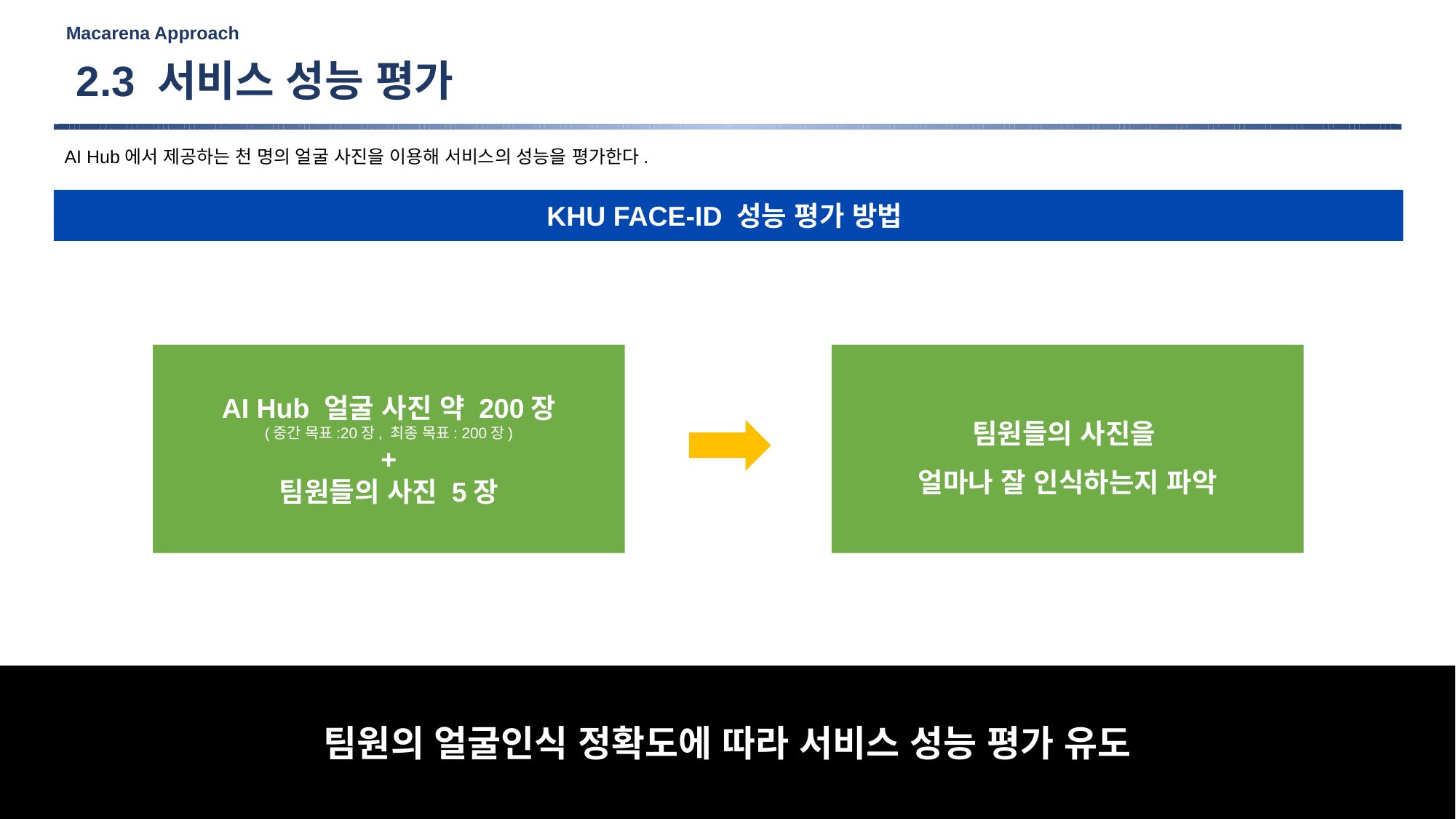

Macarena Approach
2.3 서비스 성능 평가

AI Hub에서 제공하는 천 명의 얼굴 사진을 이용해 서비스의 성능을 평가한다.
KHU FACE-ID 성능 평가 방법
AI Hub 얼굴 사진 약 200장
(중간 목표:20장, 최종 목표: 200장)
+
팀원들의 사진 5장
팀원들의 사진을
얼마나 잘 인식하는지 파악

팀원의 얼굴인식 정확도에 따라 서비스 성능 평가 유도